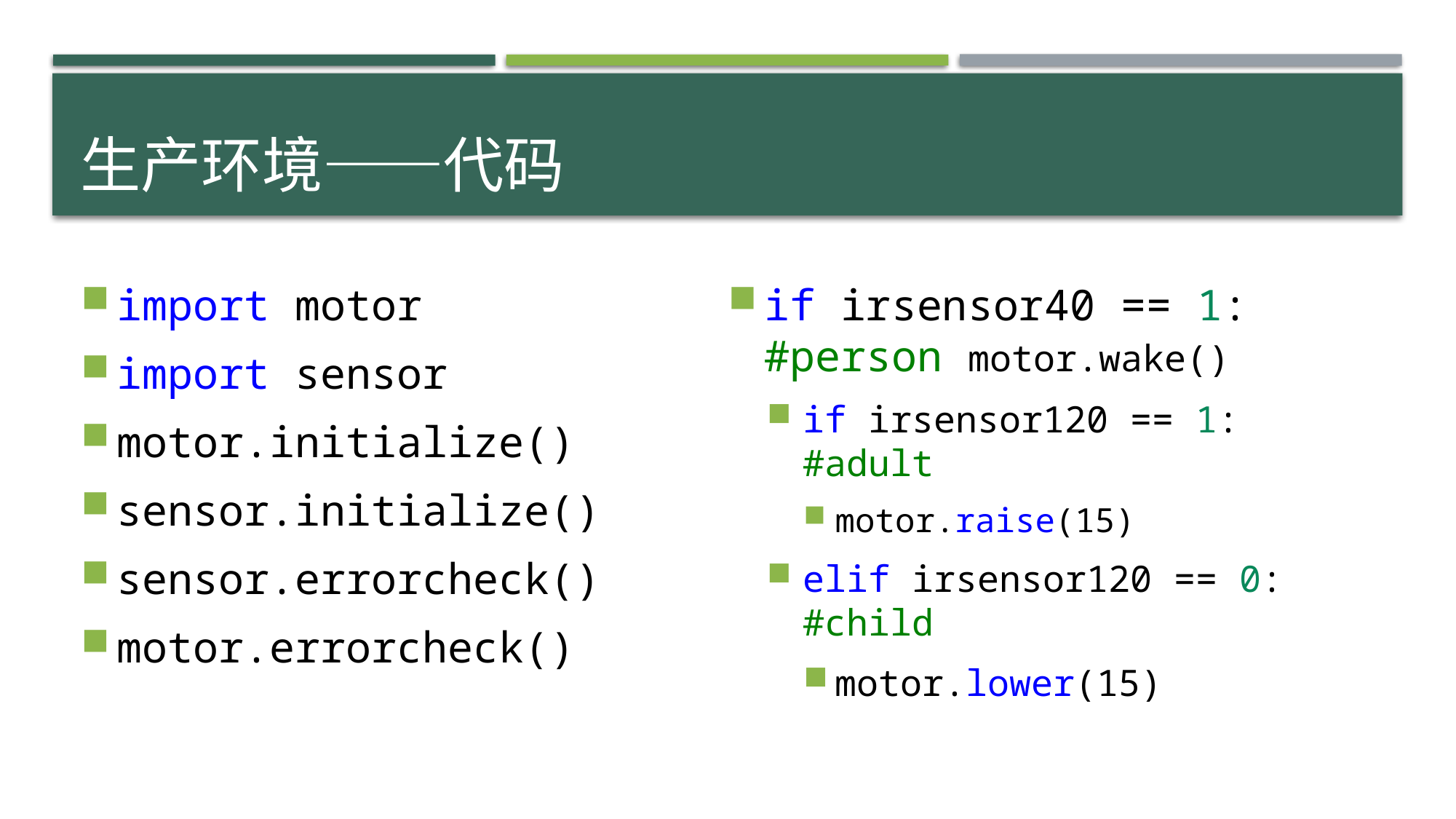

# 生产环境——代码
import motor
import sensor
motor.initialize()
sensor.initialize()
sensor.errorcheck()
motor.errorcheck()
if irsensor40 == 1: #person motor.wake()
if irsensor120 == 1: #adult
motor.raise(15)
elif irsensor120 == 0: #child
motor.lower(15)